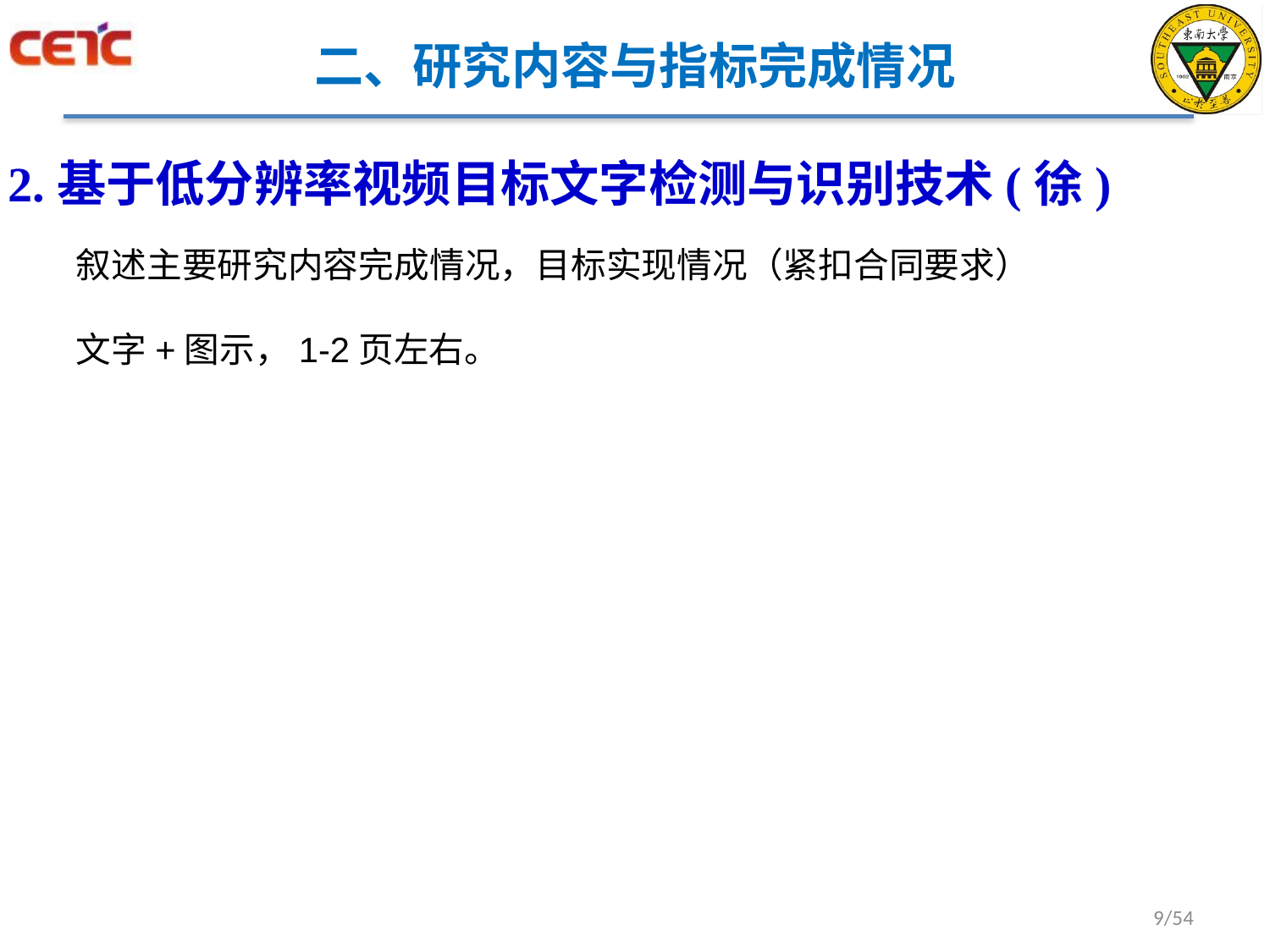

# 二、研究内容与指标完成情况
2.基于低分辨率视频目标文字检测与识别技术(徐)
叙述主要研究内容完成情况，目标实现情况（紧扣合同要求）

文字+图示，1-2页左右。
9/54